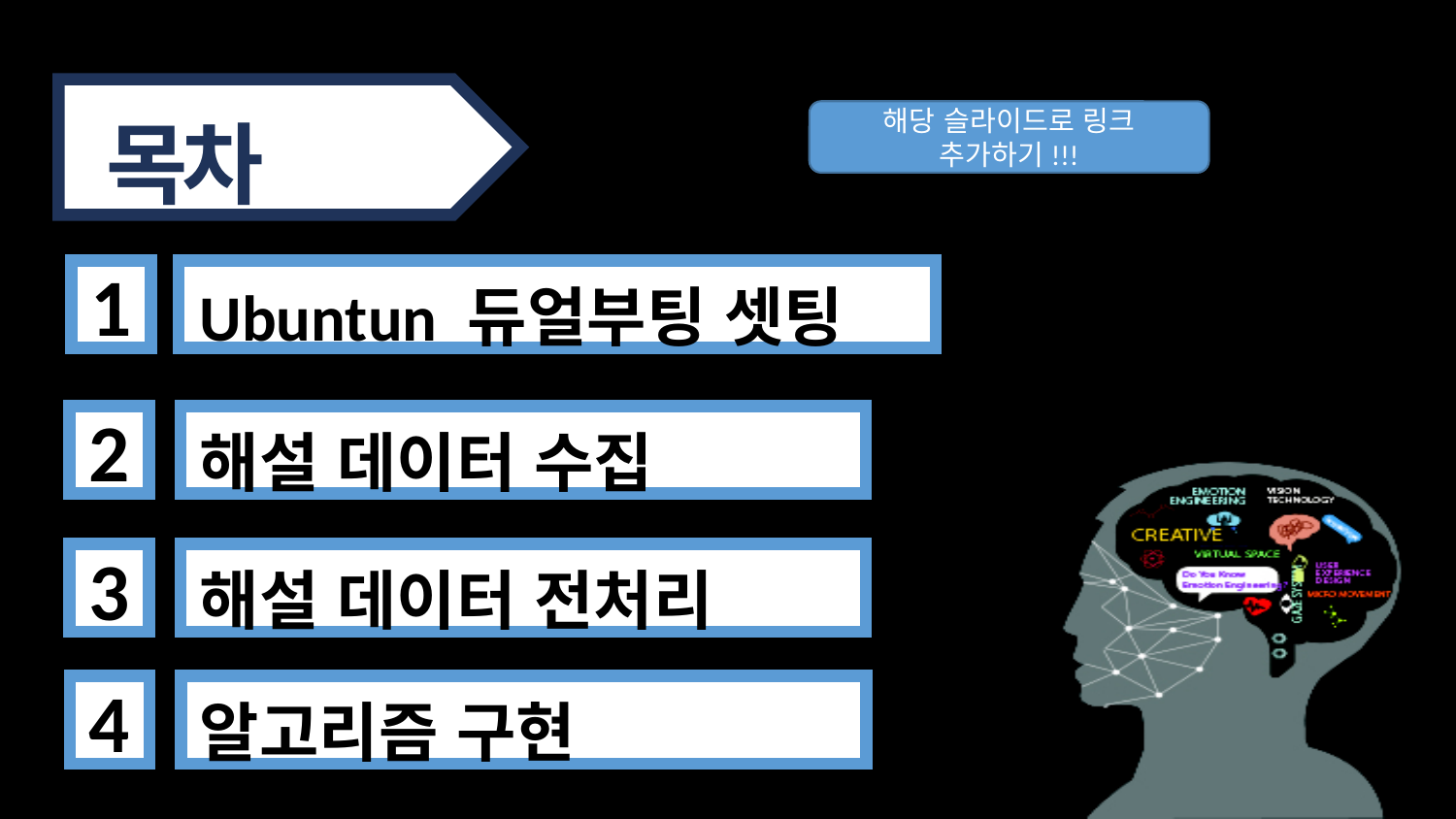

목차
해당 슬라이드로 링크 추가하기!!!

1
Ubuntun 듀얼부팅 셋팅

2
해설 데이터 수집

3
해설 데이터 전처리

4
알고리즘 구현